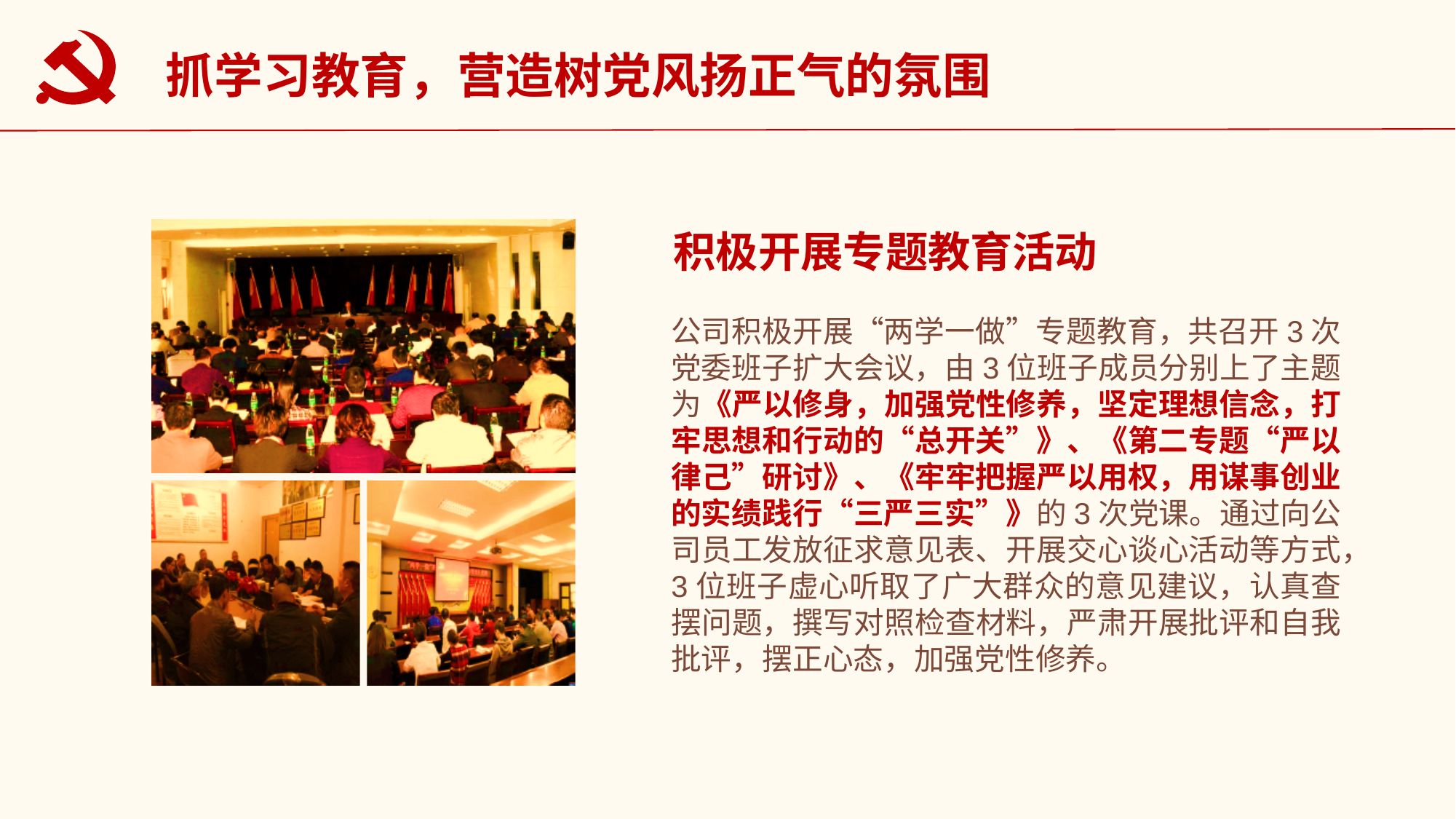

抓学习教育，营造树党风扬正气的氛围

积极开展专题教育活动
公司积极开展“两学一做”专题教育，共召开3次党委班子扩大会议，由3位班子成员分别上了主题为《严以修身，加强党性修养，坚定理想信念，打牢思想和行动的“总开关”》、《第二专题“严以律己”研讨》、《牢牢把握严以用权，用谋事创业的实绩践行“三严三实”》的3次党课。通过向公司员工发放征求意见表、开展交心谈心活动等方式，3位班子虚心听取了广大群众的意见建议，认真查摆问题，撰写对照检查材料，严肃开展批评和自我批评，摆正心态，加强党性修养。